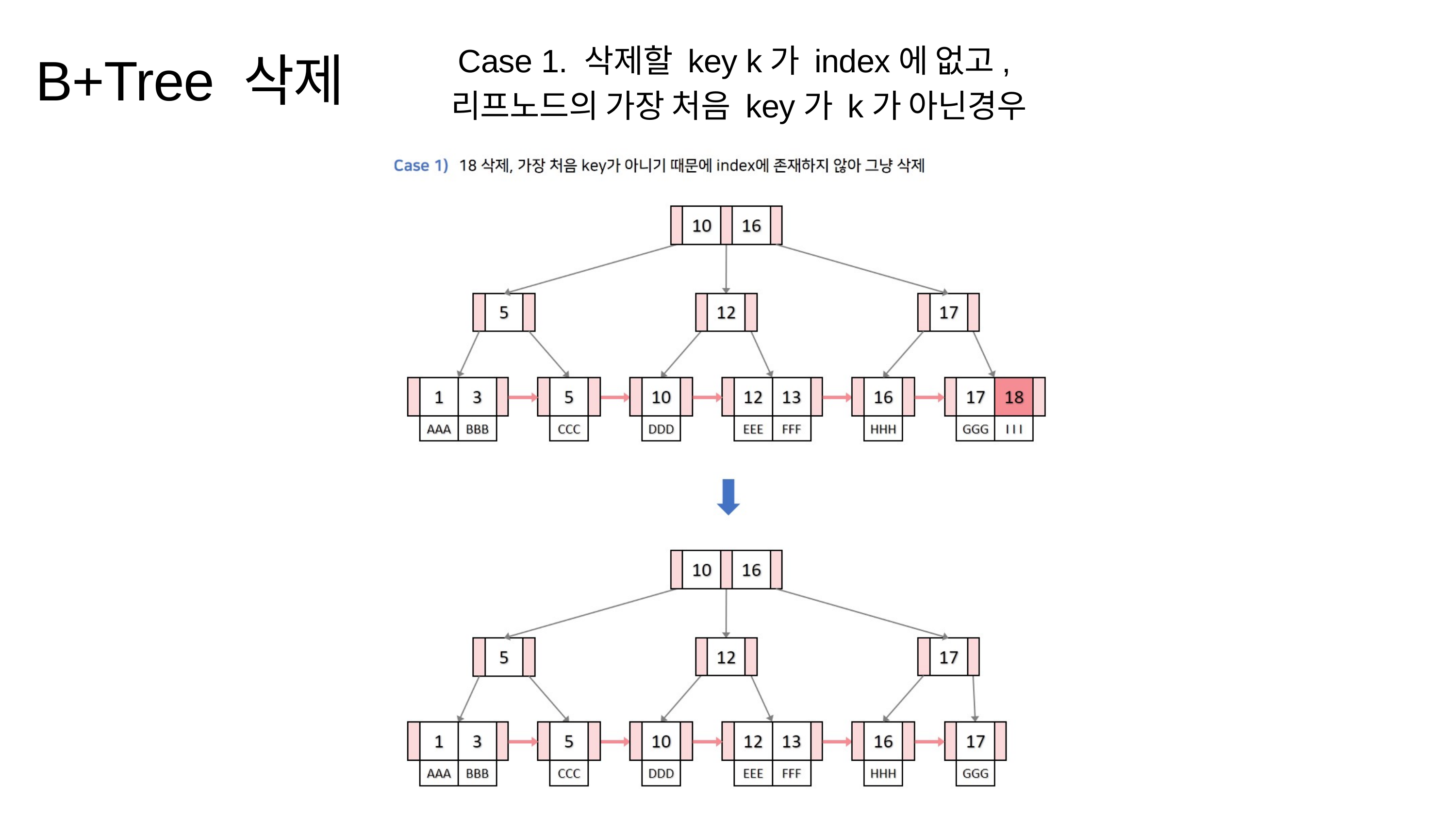

Case 1. 삭제할 key k가 index에 없고,
리프노드의 가장 처음 key가 k가 아닌경우
B+Tree 삭제